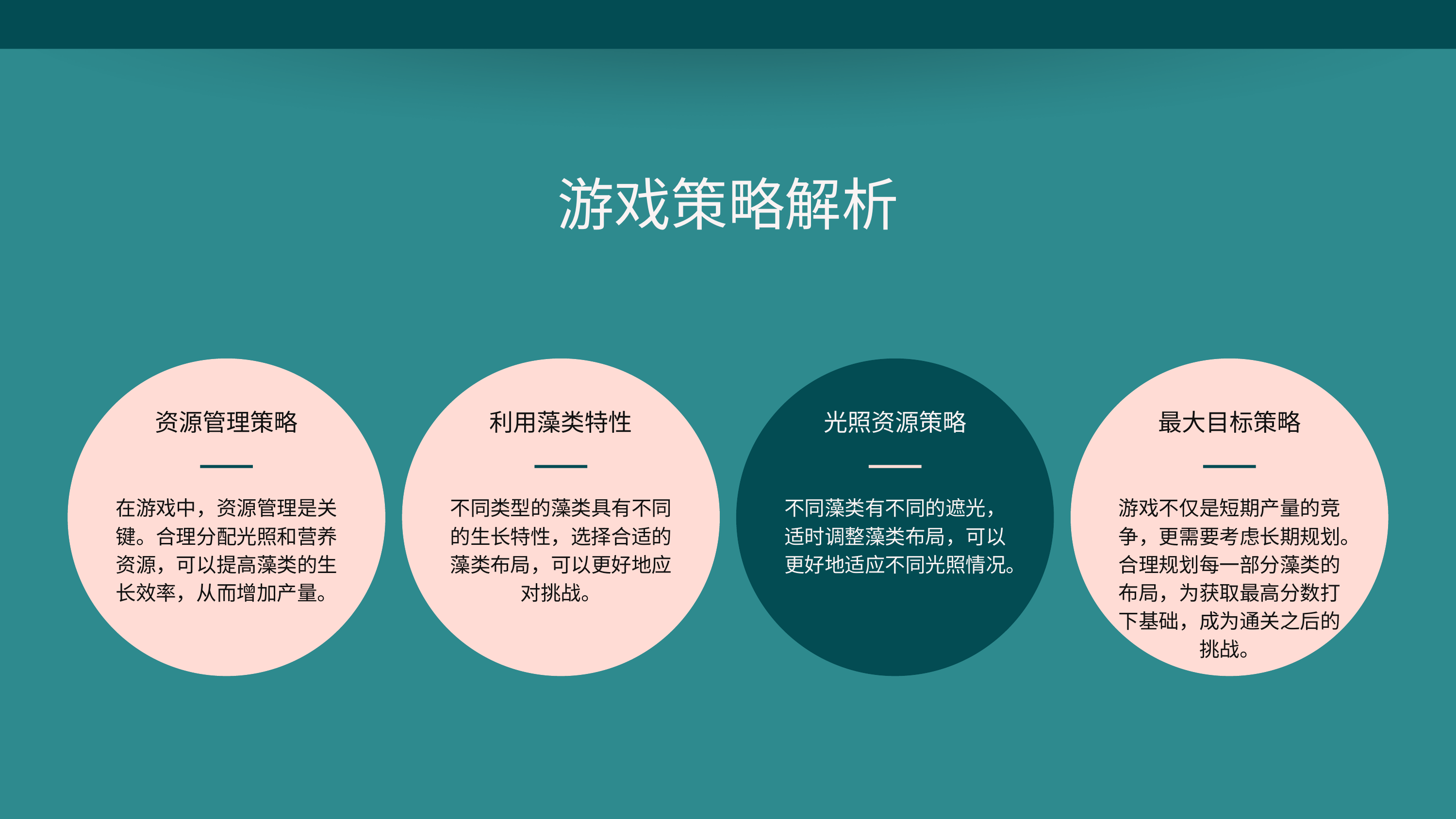

游戏策略解析

资源管理策略
利用藻类特性
光照资源策略
最大目标策略

在游戏中，资源管理是关键。合理分配光照和营养资源，可以提高藻类的生长效率，从而增加产量。
不同类型的藻类具有不同的生长特性，选择合适的藻类布局，可以更好地应对挑战。
不同藻类有不同的遮光，适时调整藻类布局，可以更好地适应不同光照情况。
游戏不仅是短期产量的竞争，更需要考虑长期规划。合理规划每一部分藻类的布局，为获取最高分数打下基础，成为通关之后的挑战。